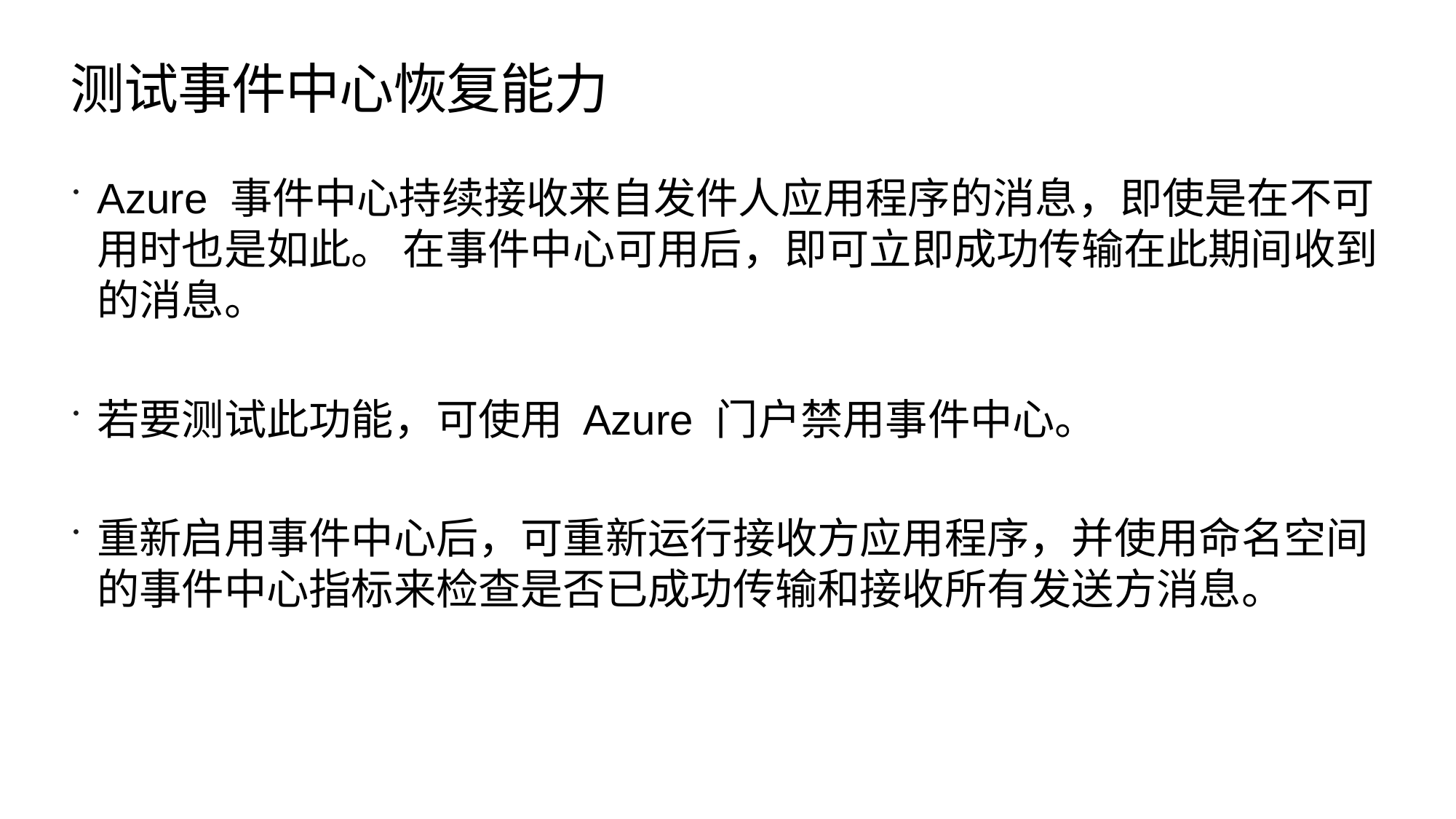

# 测试事件中心恢复能力
Azure 事件中心持续接收来自发件人应用程序的消息，即使是在不可用时也是如此。 在事件中心可用后，即可立即成功传输在此期间收到的消息。

若要测试此功能，可使用 Azure 门户禁用事件中心。

重新启用事件中心后，可重新运行接收方应用程序，并使用命名空间的事件中心指标来检查是否已成功传输和接收所有发送方消息。